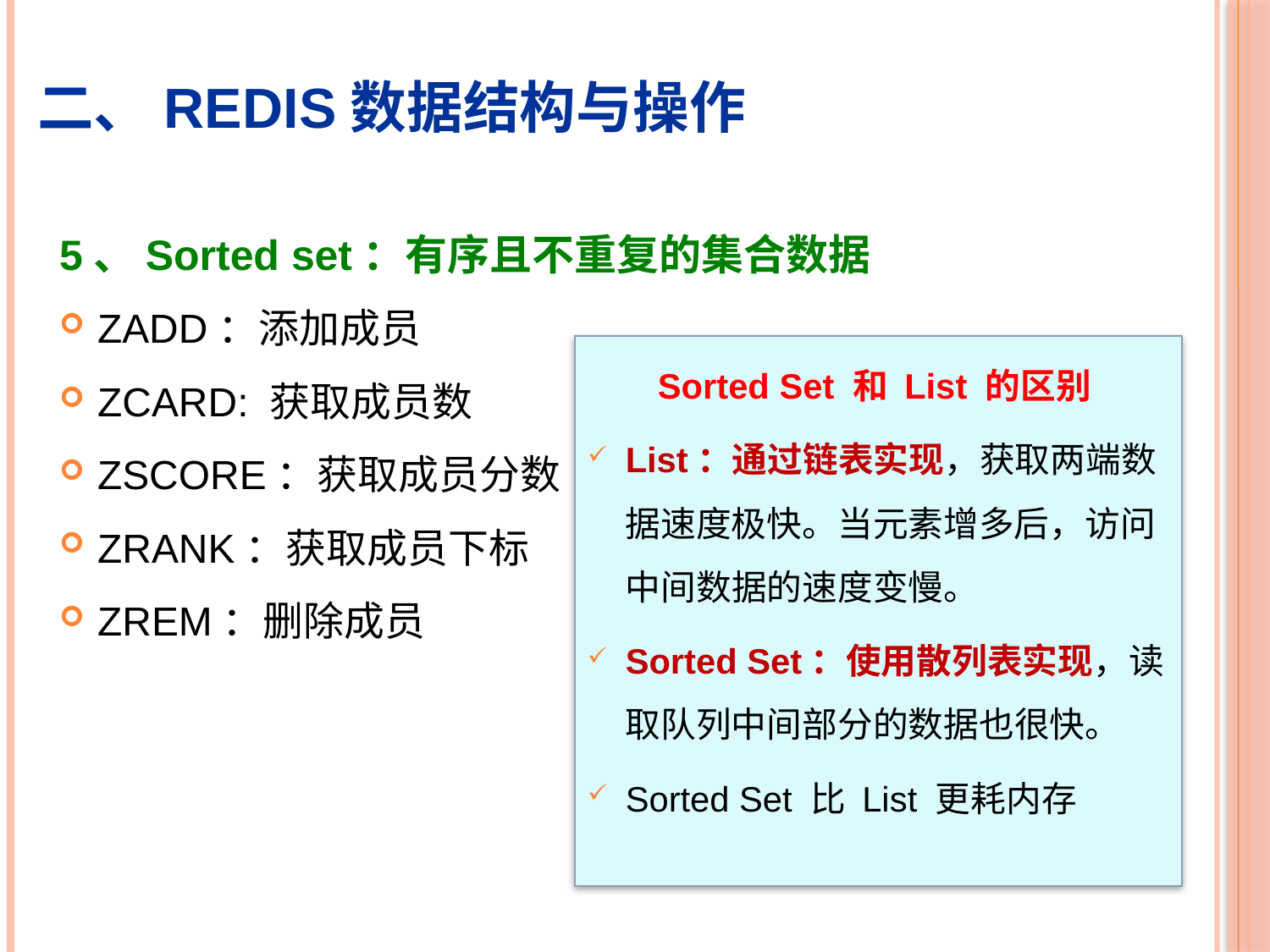

# 二、Redis数据结构与操作

5、Sorted set：有序且不重复的集合数据
ZADD：添加成员
ZCARD: 获取成员数
ZSCORE：获取成员分数
ZRANK：获取成员下标
ZREM：删除成员
Sorted Set 和 List 的区别
List：通过链表实现，获取两端数据速度极快。当元素增多后，访问中间数据的速度变慢。
Sorted Set：使用散列表实现，读取队列中间部分的数据也很快。
Sorted Set 比 List 更耗内存